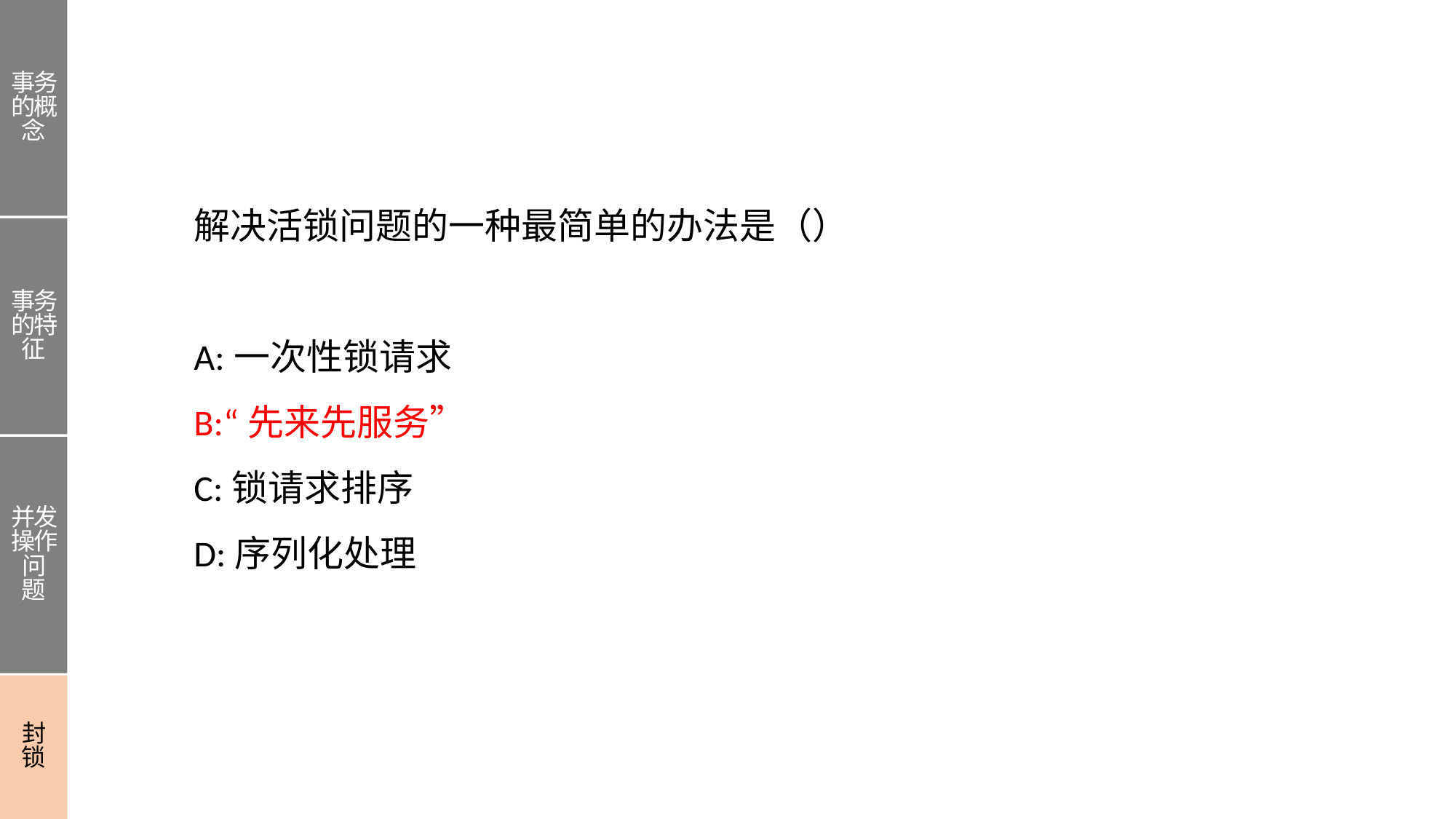

事务的概念
事务的特征
并发操作问题
封锁
解决活锁问题的一种最简单的办法是（）

A:一次性锁请求
B:“先来先服务”
C:锁请求排序
D:序列化处理